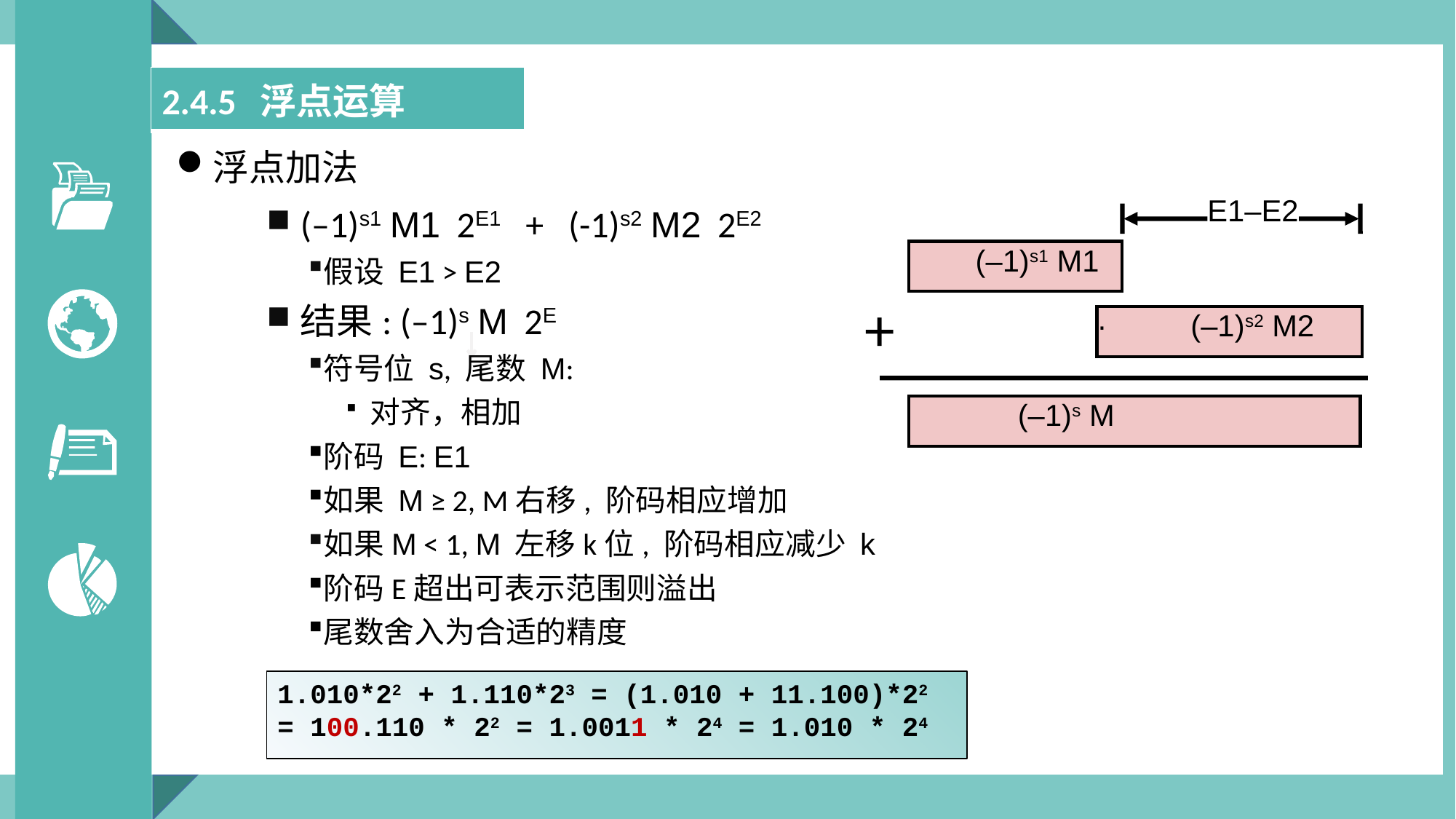

| 2.4.5 浮点运算 |
| --- |
浮点加法

E1–E2
(–1)s1 M1  2E1   +   (-1)s2 M2  2E2
假设 E1 > E2
结果: (–1)s M  2E
符号位 s, 尾数 M:
对齐，相加
阶码 E: E1
如果 M ≥ 2, M右移, 阶码相应增加
如果M < 1, M 左移k位, 阶码相应减少 k
阶码E超出可表示范围则溢出
尾数舍入为合适的精度

        (–1)s1 M1
+
·          (–1)s2 M2

	(–1)s M
1.010*22 + 1.110*23 = (1.010 + 11.100)*22
= 100.110 * 22 = 1.0011 * 24 = 1.010 * 24